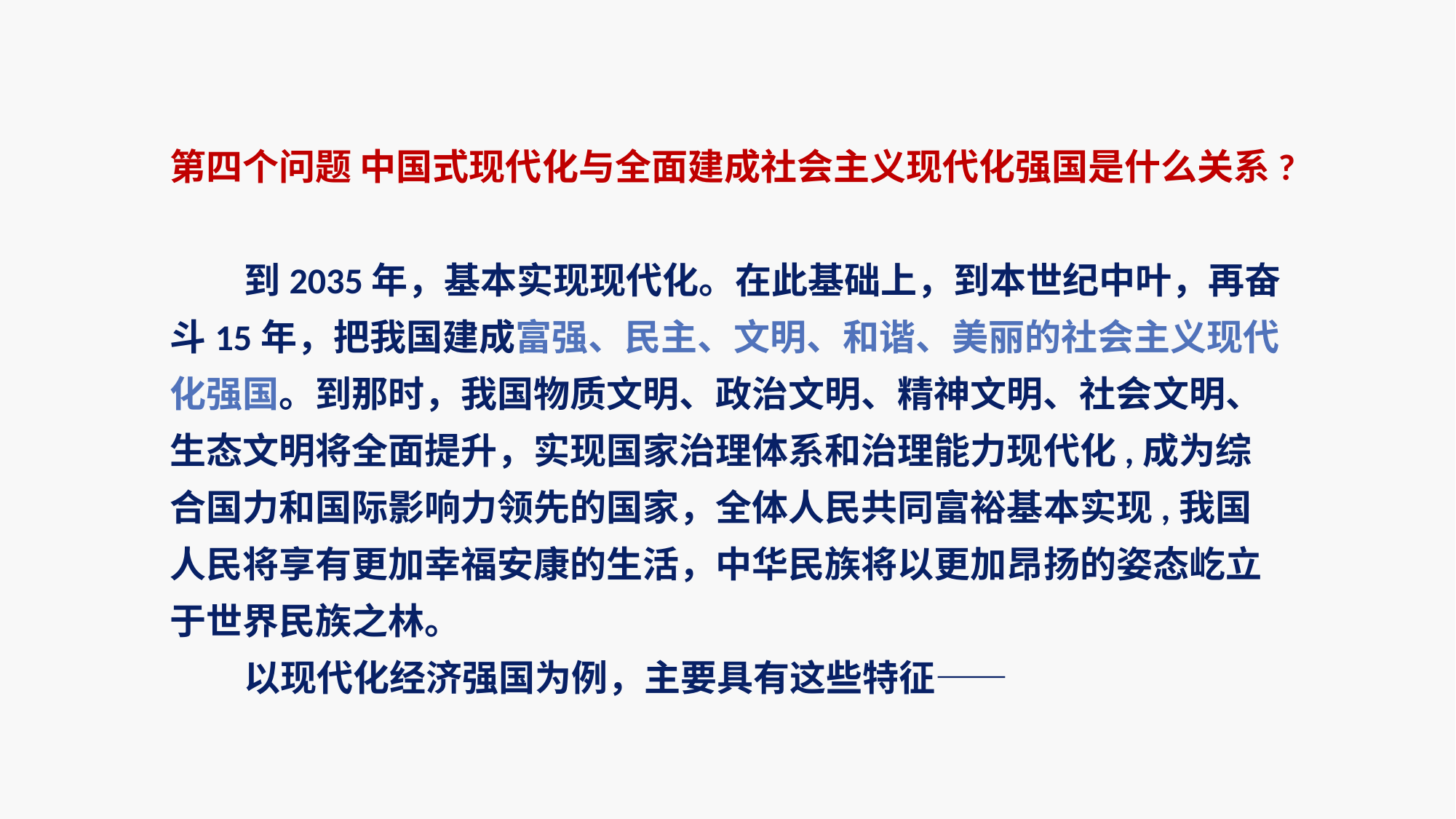

第四个问题 中国式现代化与全面建成社会主义现代化强国是什么关系?

        到2035年，基本实现现代化。在此基础上，到本世纪中叶，再奋斗15年，把我国建成富强、民主、文明、和谐、美丽的社会主义现代化强国。到那时，我国物质文明、政治文明、精神文明、社会文明、生态文明将全面提升，实现国家治理体系和治理能力现代化,成为综合国力和国际影响力领先的国家，全体人民共同富裕基本实现,我国人民将享有更加幸福安康的生活，中华民族将以更加昂扬的姿态屹立于世界民族之林。
        以现代化经济强国为例，主要具有这些特征——